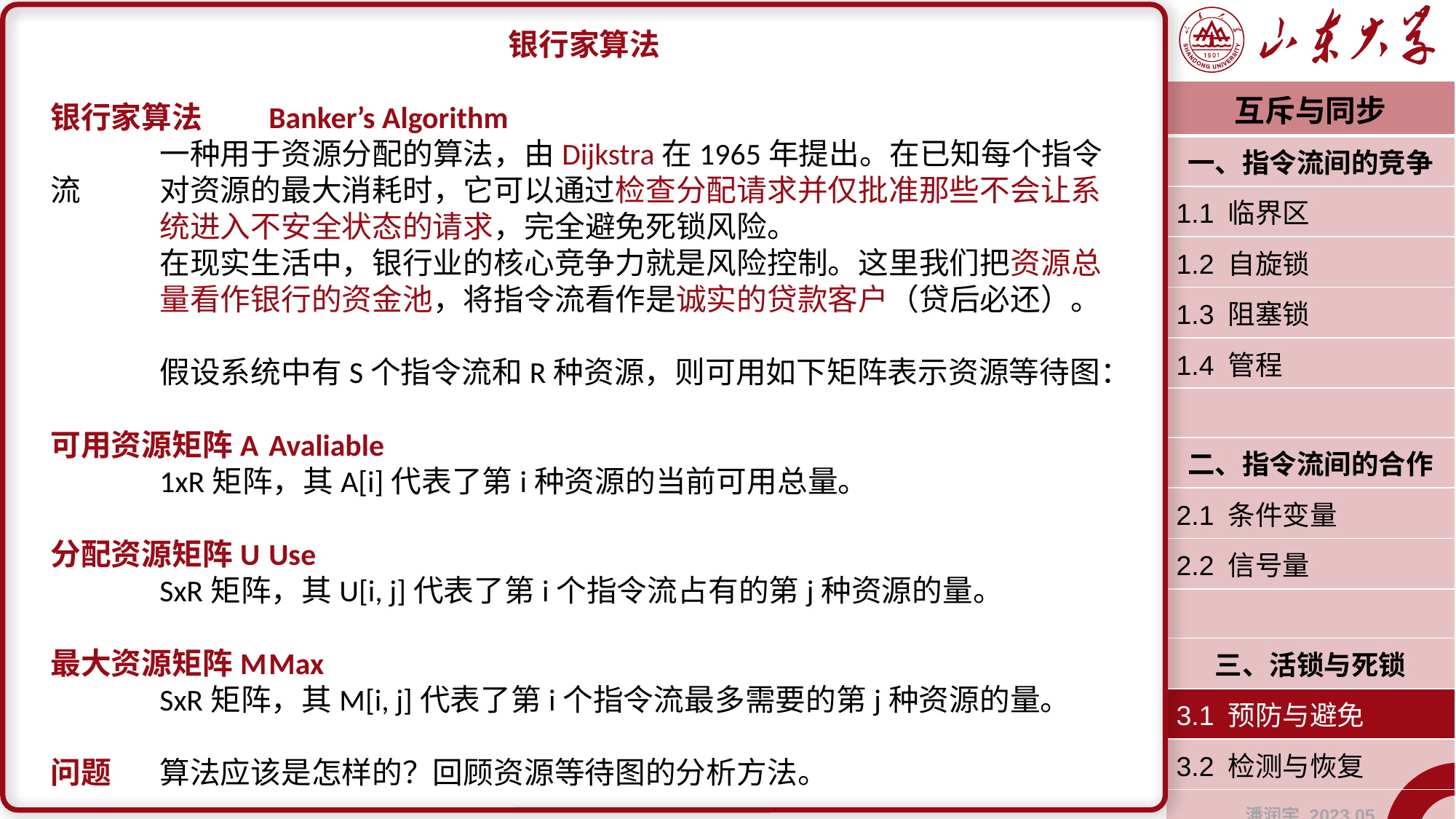

银行家算法

银行家算法	Banker’s Algorithm
	一种用于资源分配的算法，由Dijkstra在1965年提出。在已知每个指令流	对资源的最大消耗时，它可以通过检查分配请求并仅批准那些不会让系	统进入不安全状态的请求，完全避免死锁风险。
	在现实生活中，银行业的核心竞争力就是风险控制。这里我们把资源总	量看作银行的资金池，将指令流看作是诚实的贷款客户（贷后必还）。

	假设系统中有S个指令流和R种资源，则可用如下矩阵表示资源等待图：

可用资源矩阵A	Avaliable
	1xR矩阵，其A[i]代表了第i种资源的当前可用总量。

分配资源矩阵U	Use
	SxR矩阵，其U[i, j]代表了第i个指令流占有的第j种资源的量。

最大资源矩阵M	Max
	SxR矩阵，其M[i, j]代表了第i个指令流最多需要的第j种资源的量。

问题	算法应该是怎样的？回顾资源等待图的分析方法。
| 互斥与同步 |
| --- |
| 一、指令流间的竞争 |
| 1.1 临界区 |
| 1.2 自旋锁 |
| 1.3 阻塞锁 |
| 1.4 管程 |
|  |
| 二、指令流间的合作 |
| 2.1 条件变量 |
| 2.2 信号量 |
|  |
| 三、活锁与死锁 |
| 3.1 预防与避免 |
| 3.2 检测与恢复 |
| 潘润宇 2023.05 |